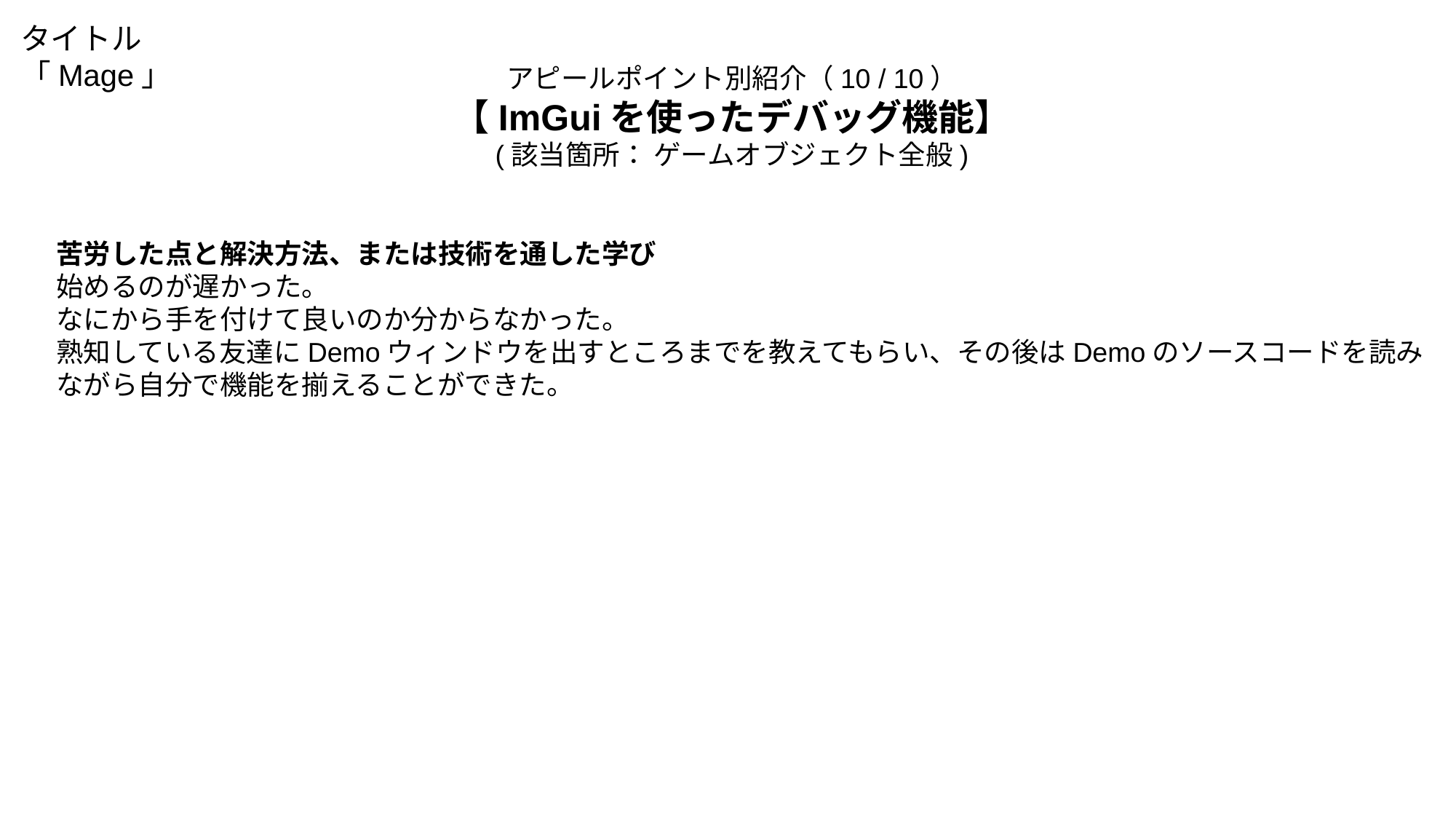

タイトル「Mage」
アピールポイント別紹介（10 / 10）
【ImGuiを使ったデバッグ機能】
(該当箇所： ゲームオブジェクト全般)
苦労した点と解決方法、または技術を通した学び
始めるのが遅かった。
なにから手を付けて良いのか分からなかった。
熟知している友達にDemoウィンドウを出すところまでを教えてもらい、その後はDemoのソースコードを読みながら自分で機能を揃えることができた。